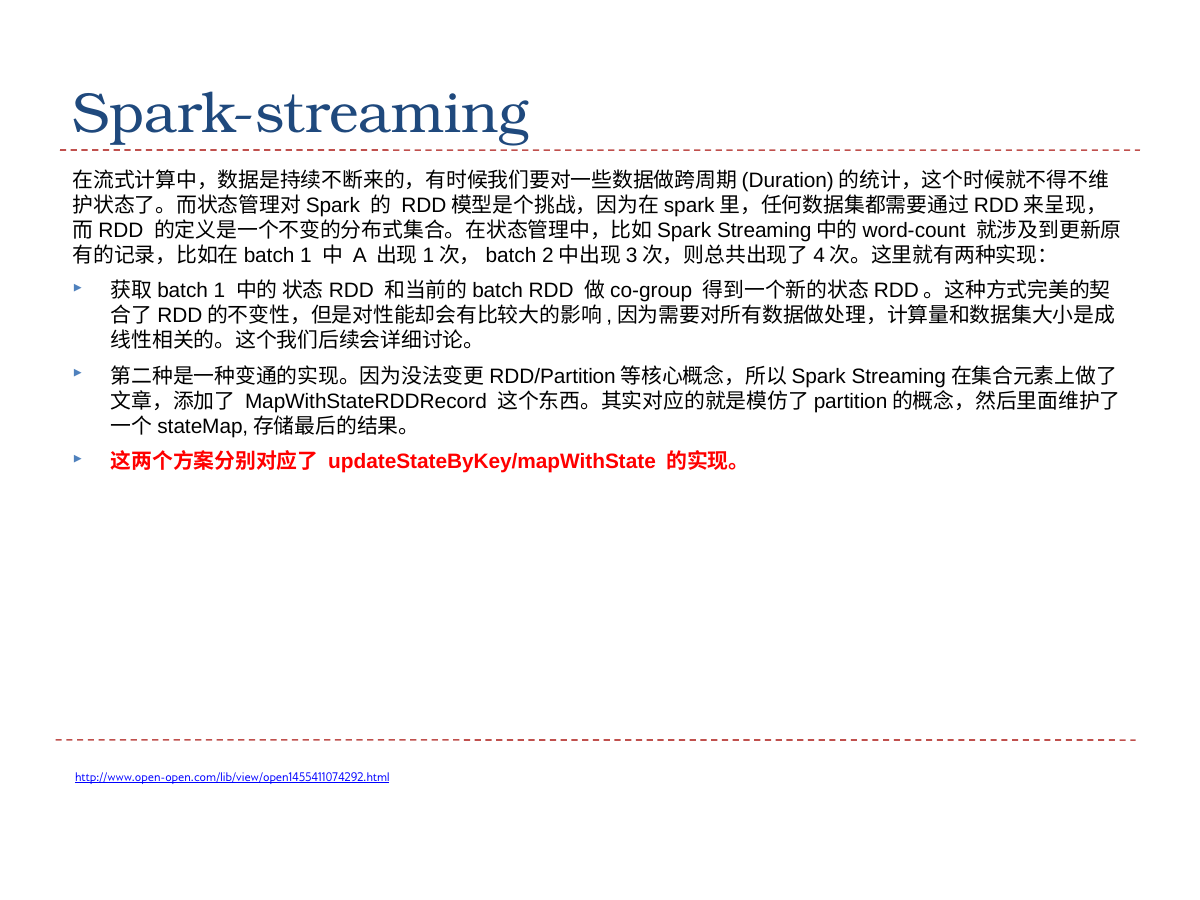

# Spark-streaming
在流式计算中，数据是持续不断来的，有时候我们要对一些数据做跨周期(Duration)的统计，这个时候就不得不维护状态了。而状态管理对Spark 的 RDD模型是个挑战，因为在spark里，任何数据集都需要通过RDD来呈现，而RDD 的定义是一个不变的分布式集合。在状态管理中，比如Spark Streaming中的word-count 就涉及到更新原有的记录，比如在batch 1 中 A 出现1次，batch 2中出现3次，则总共出现了4次。这里就有两种实现：
获取batch 1 中的 状态RDD 和当前的batch RDD 做co-group 得到一个新的状态RDD。这种方式完美的契合了RDD的不变性，但是对性能却会有比较大的影响,因为需要对所有数据做处理，计算量和数据集大小是成线性相关的。这个我们后续会详细讨论。
第二种是一种变通的实现。因为没法变更RDD/Partition等核心概念，所以Spark Streaming在集合元素上做了文章，添加了 MapWithStateRDDRecord 这个东西。其实对应的就是模仿了partition的概念，然后里面维护了一个stateMap,存储最后的结果。
这两个方案分别对应了 updateStateByKey/mapWithState 的实现。

http://www.open-open.com/lib/view/open1455411074292.html